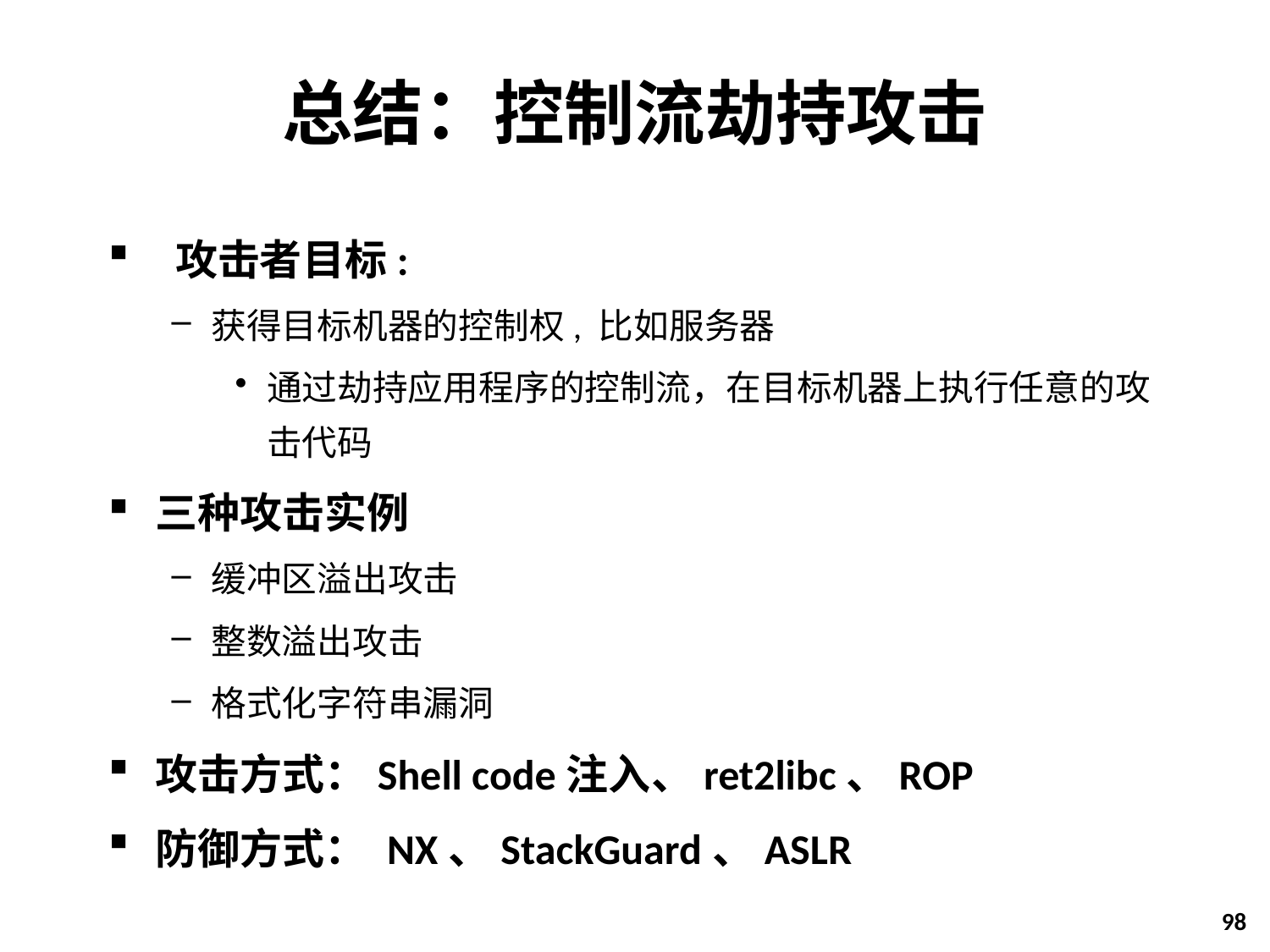

# 总结：控制流劫持攻击
 攻击者目标:
获得目标机器的控制权, 比如服务器
通过劫持应用程序的控制流，在目标机器上执行任意的攻击代码
三种攻击实例
缓冲区溢出攻击
整数溢出攻击
格式化字符串漏洞
攻击方式：Shell code注入、ret2libc、ROP
防御方式： NX、StackGuard、ASLR
98